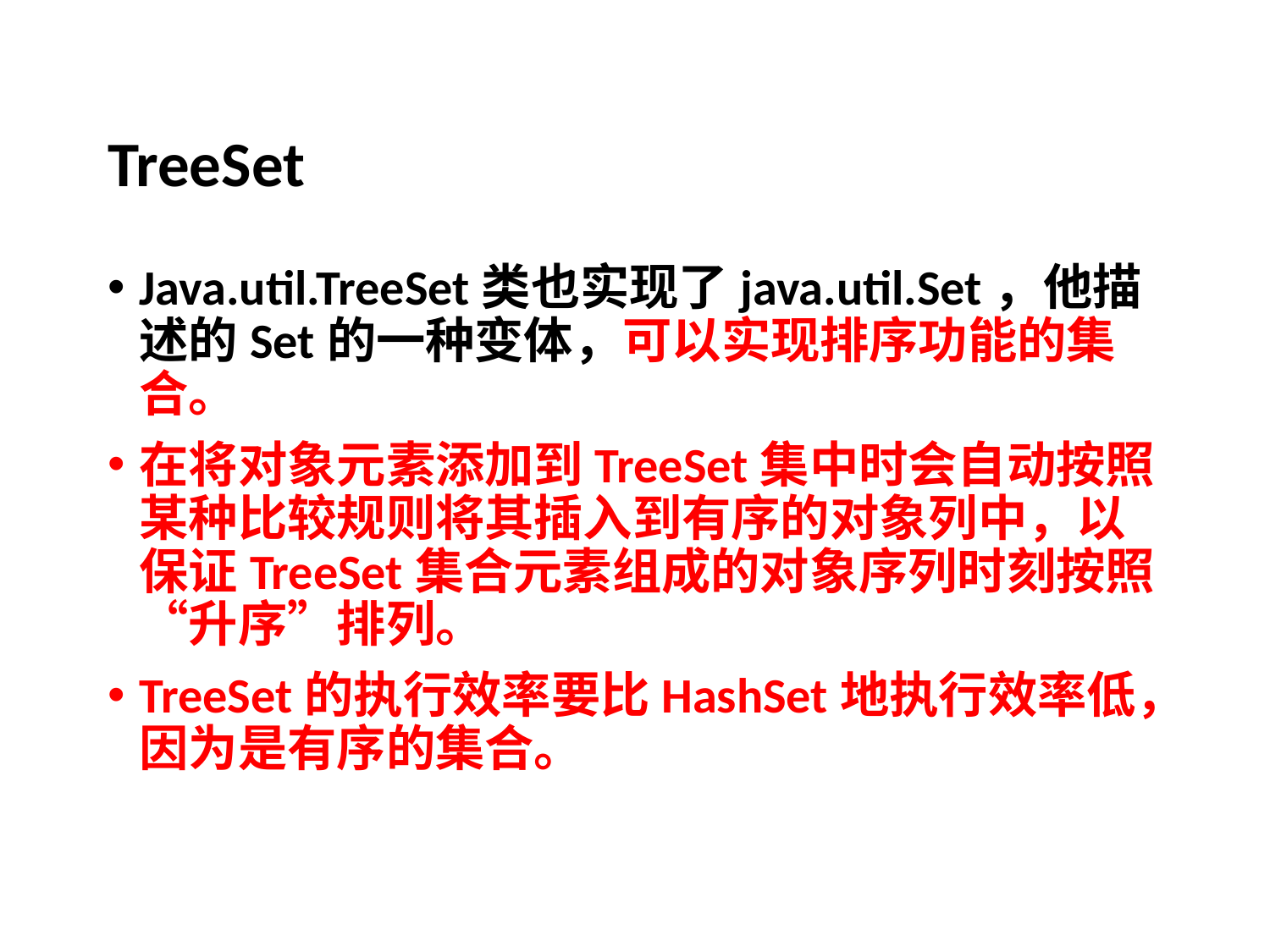

# TreeSet
Java.util.TreeSet类也实现了java.util.Set，他描述的Set的一种变体，可以实现排序功能的集合。
在将对象元素添加到TreeSet集中时会自动按照某种比较规则将其插入到有序的对象列中，以保证TreeSet集合元素组成的对象序列时刻按照“升序”排列。
TreeSet的执行效率要比HashSet地执行效率低，因为是有序的集合。